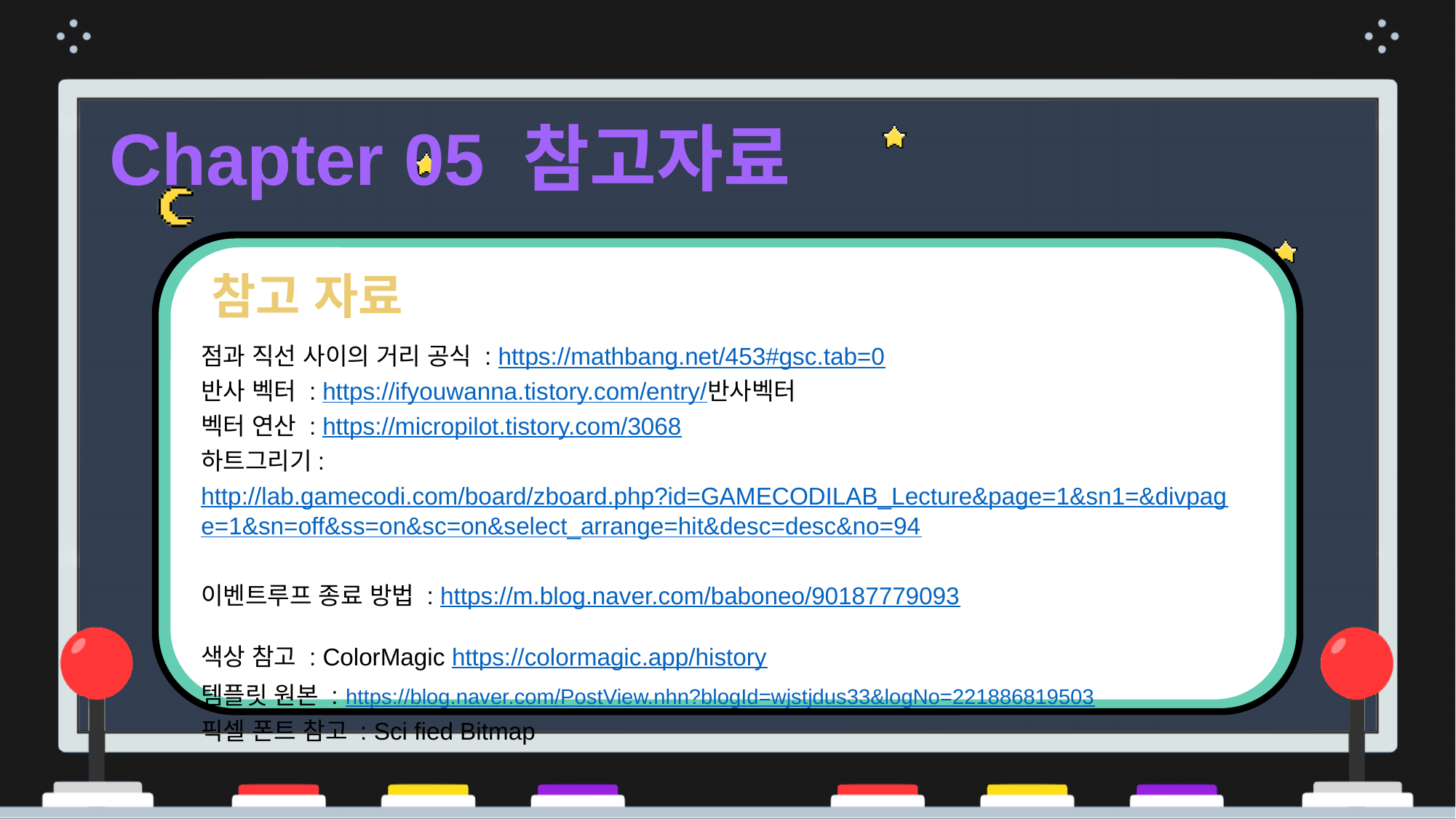

Chapter 05 참고자료

참고 자료
점과 직선 사이의 거리 공식 : https://mathbang.net/453#gsc.tab=0
반사 벡터 : https://ifyouwanna.tistory.com/entry/반사벡터
벡터 연산 : https://micropilot.tistory.com/3068
하트그리기:http://lab.gamecodi.com/board/zboard.php?id=GAMECODILAB_Lecture&page=1&sn1=&divpage=1&sn=off&ss=on&sc=on&select_arrange=hit&desc=desc&no=94
이벤트루프 종료 방법 : https://m.blog.naver.com/baboneo/90187779093

색상 참고 : ColorMagic https://colormagic.app/history
템플릿 원본 : https://blog.naver.com/PostView.nhn?blogId=wjstjdus33&logNo=221886819503
픽셀 폰트 참고 : Sci fied Bitmap